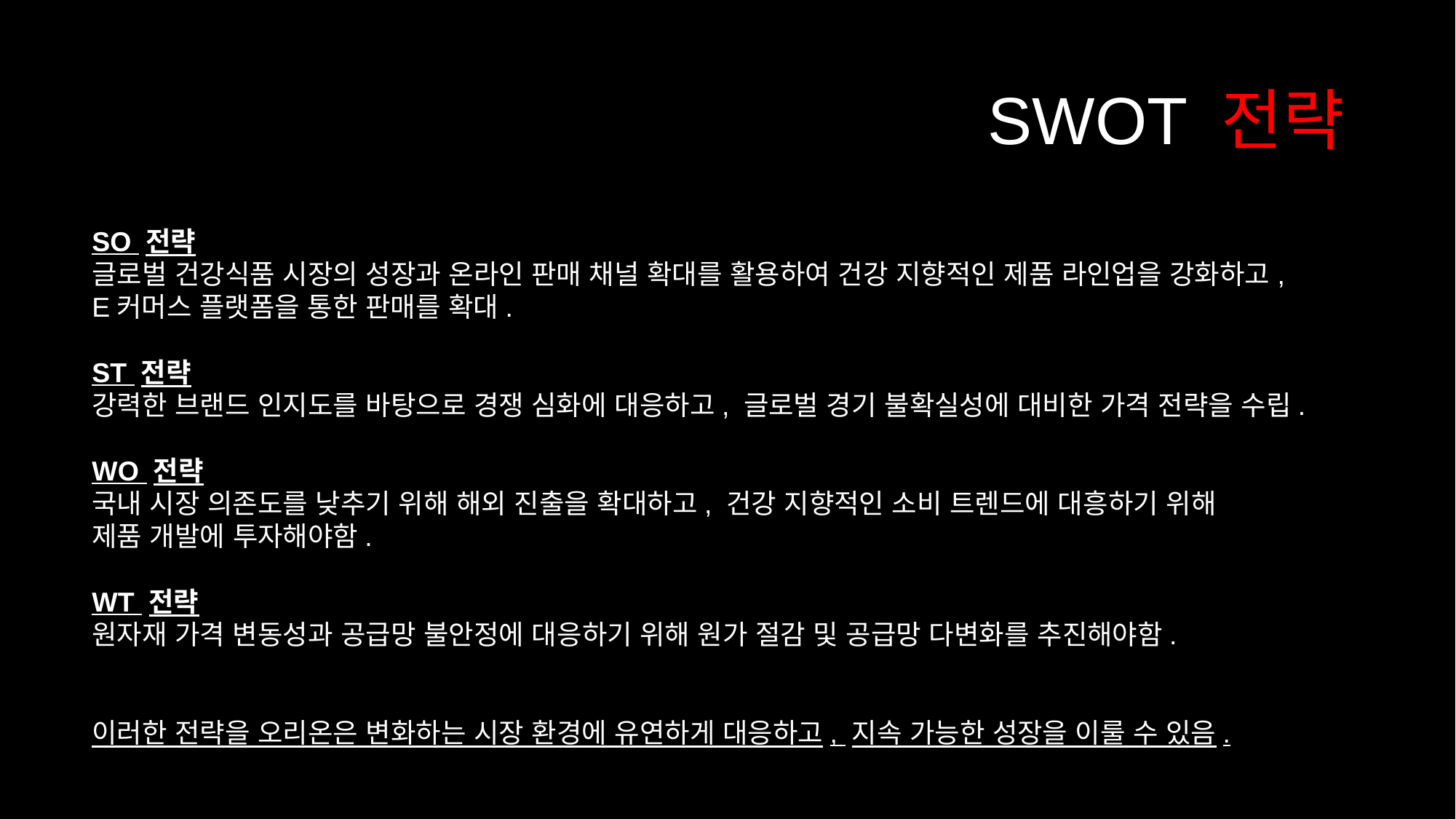

# SWOT 전략
SO 전략
글로벌 건강식품 시장의 성장과 온라인 판매 채널 확대를 활용하여 건강 지향적인 제품 라인업을 강화하고,
E커머스 플랫폼을 통한 판매를 확대.

ST 전략
강력한 브랜드 인지도를 바탕으로 경쟁 심화에 대응하고, 글로벌 경기 불확실성에 대비한 가격 전략을 수립.

WO 전략
국내 시장 의존도를 낮추기 위해 해외 진출을 확대하고, 건강 지향적인 소비 트렌드에 대흥하기 위해
제품 개발에 투자해야함.

WT 전략
원자재 가격 변동성과 공급망 불안정에 대응하기 위해 원가 절감 및 공급망 다변화를 추진해야함.

이러한 전략을 오리온은 변화하는 시장 환경에 유연하게 대응하고, 지속 가능한 성장을 이룰 수 있음.